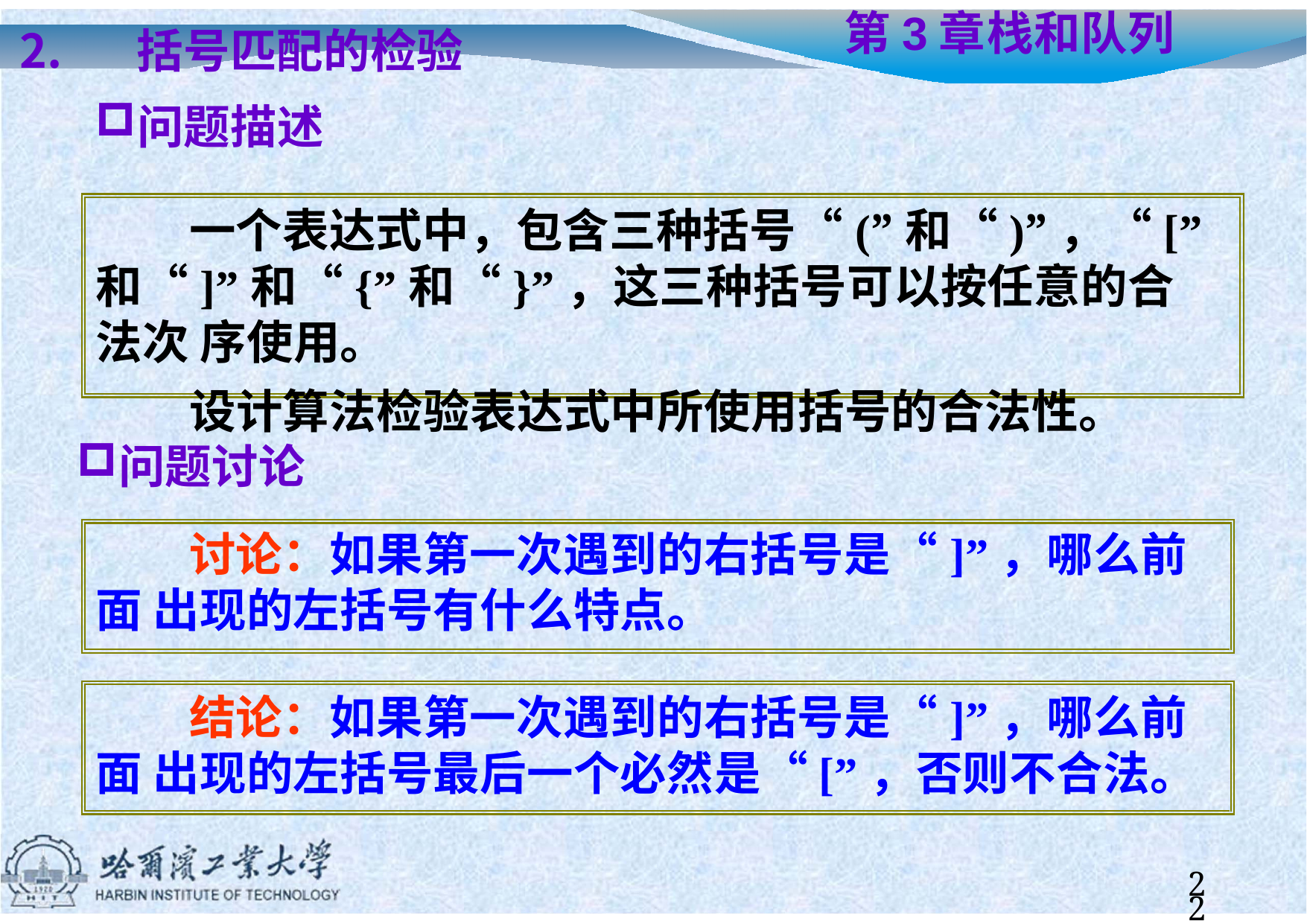

括号匹配的检验
问题描述
# 第3章	栈和队列

一个表达式中，包含三种括号“(”和“)”，“[”
和“]”和“{”和“}”，这三种括号可以按任意的合法次 序使用。
设计算法检验表达式中所使用括号的合法性。
问题讨论
讨论：如果第一次遇到的右括号是“]”，哪么前面 出现的左括号有什么特点。

结论：如果第一次遇到的右括号是“]”，哪么前面 出现的左括号最后一个必然是“[”，否则不合法。

22